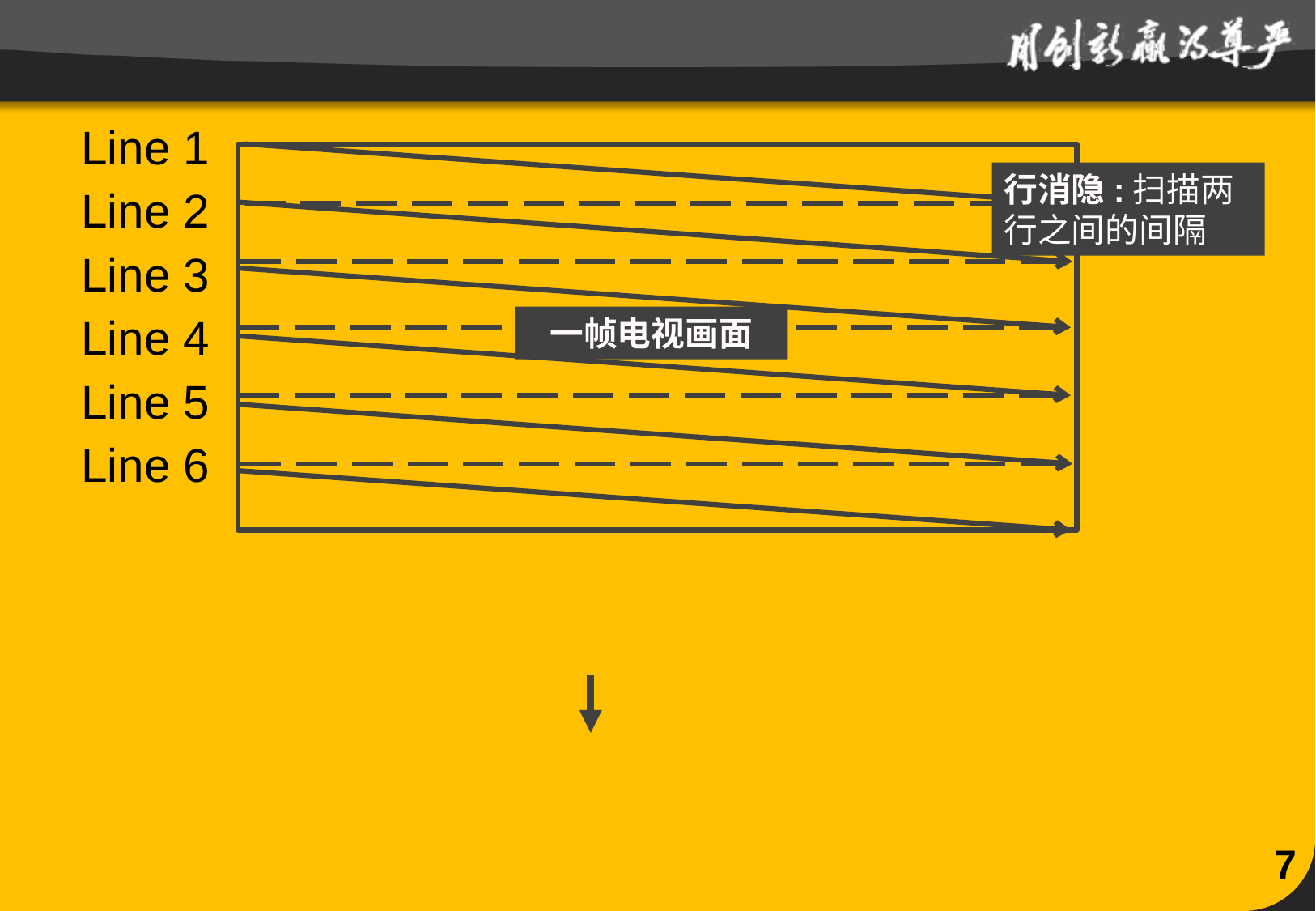

#
Line 1

行消隐:扫描两行之间的间隔
Line 2
Line 3
Line 4
一帧电视画面
Line 5
Line 6
7